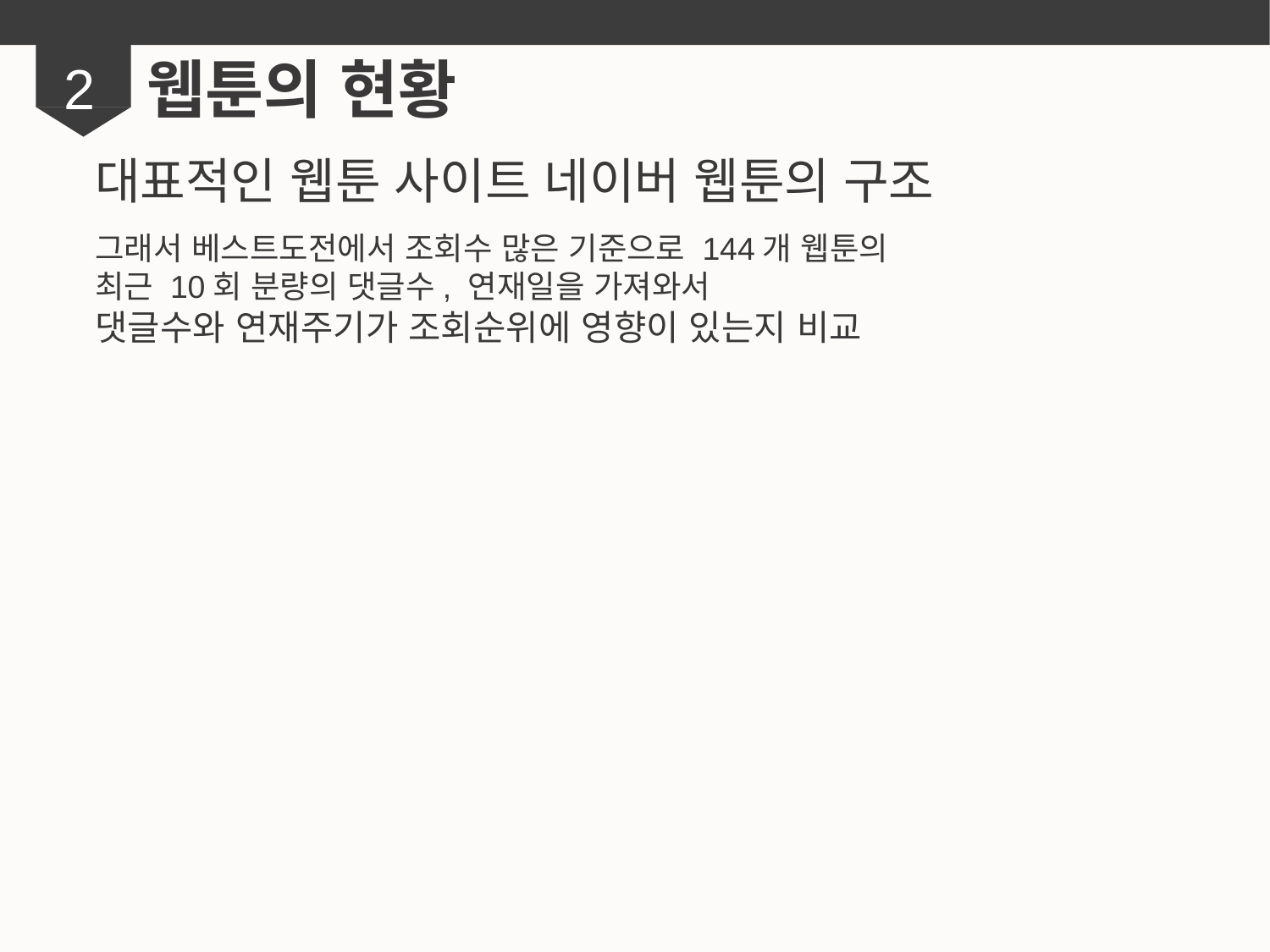

웹툰의 현황
2
대표적인 웹툰 사이트 네이버 웹툰의 구조
그래서 베스트도전에서 조회수 많은 기준으로 144개 웹툰의
최근 10회 분량의 댓글수, 연재일을 가져와서
댓글수와 연재주기가 조회순위에 영향이 있는지 비교